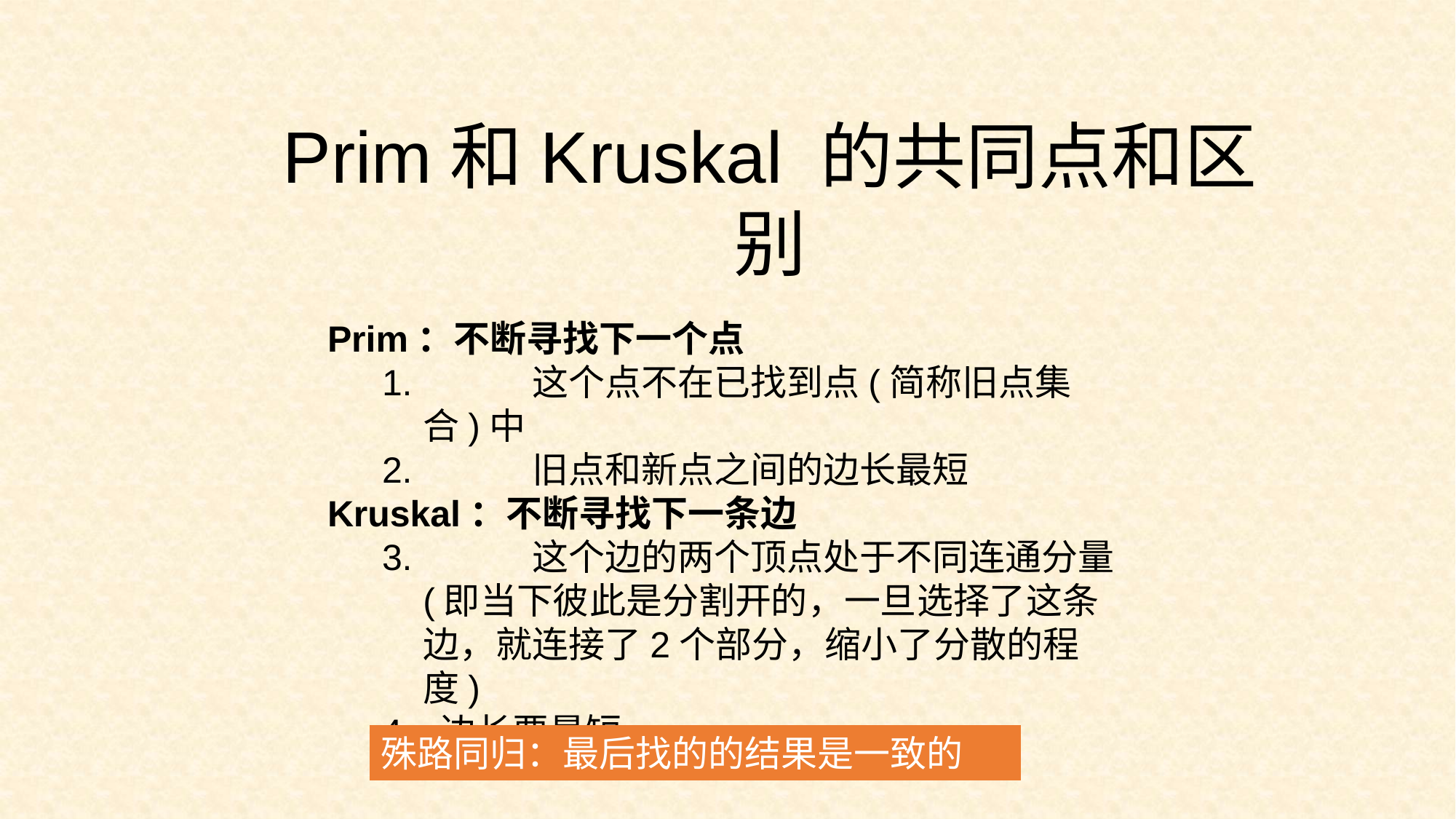

Prim和Kruskal 的共同点和区别
Prim：不断寻找下一个点
	这个点不在已找到点(简称旧点集合)中
	旧点和新点之间的边长最短
Kruskal：不断寻找下一条边
	这个边的两个顶点处于不同连通分量(即当下彼此是分割开的，一旦选择了这条边，就连接了2个部分，缩小了分散的程度)
 边长要最短
殊路同归：最后找的的结果是一致的